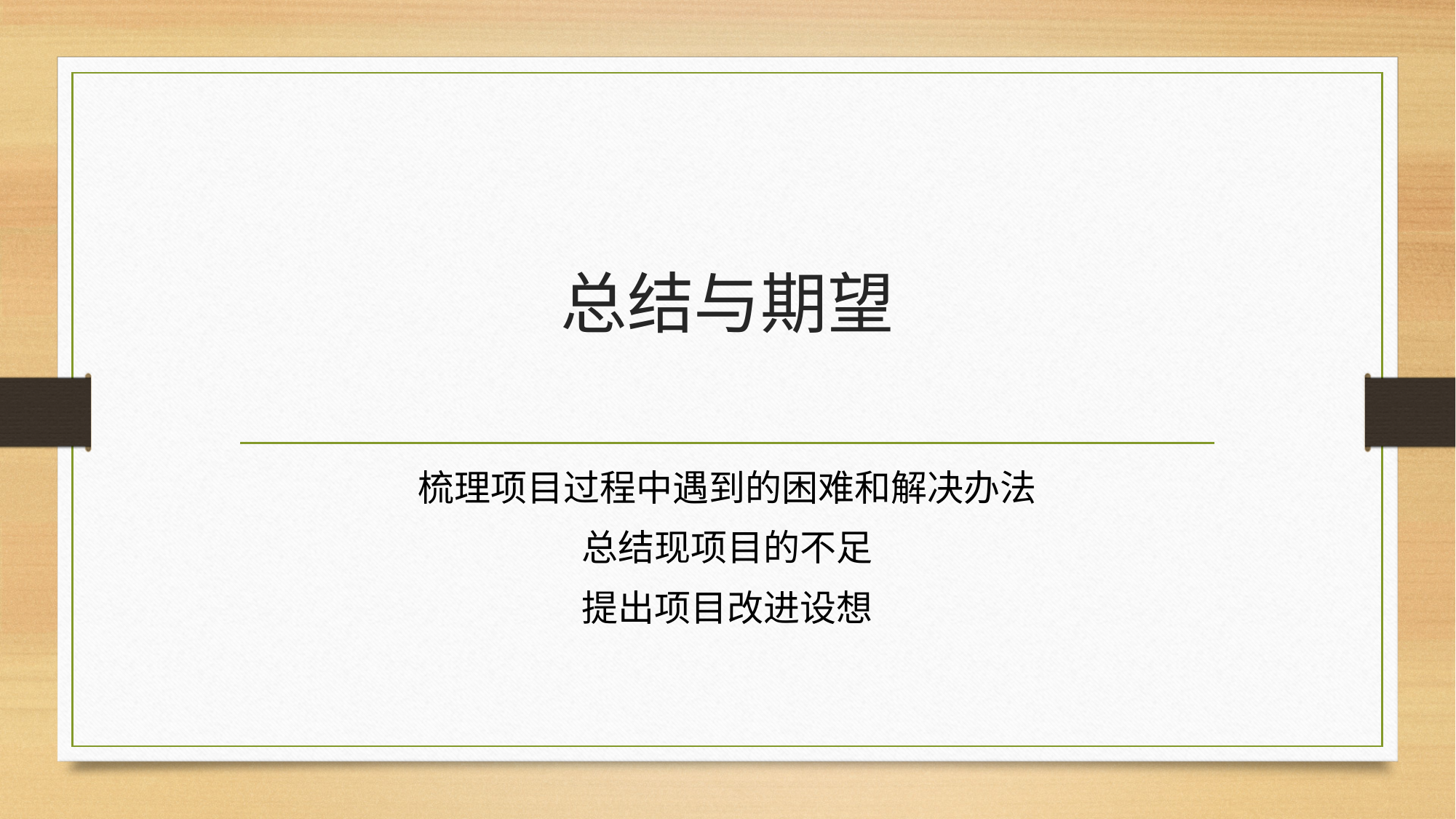

# 总结与期望
梳理项目过程中遇到的困难和解决办法
总结现项目的不足
提出项目改进设想